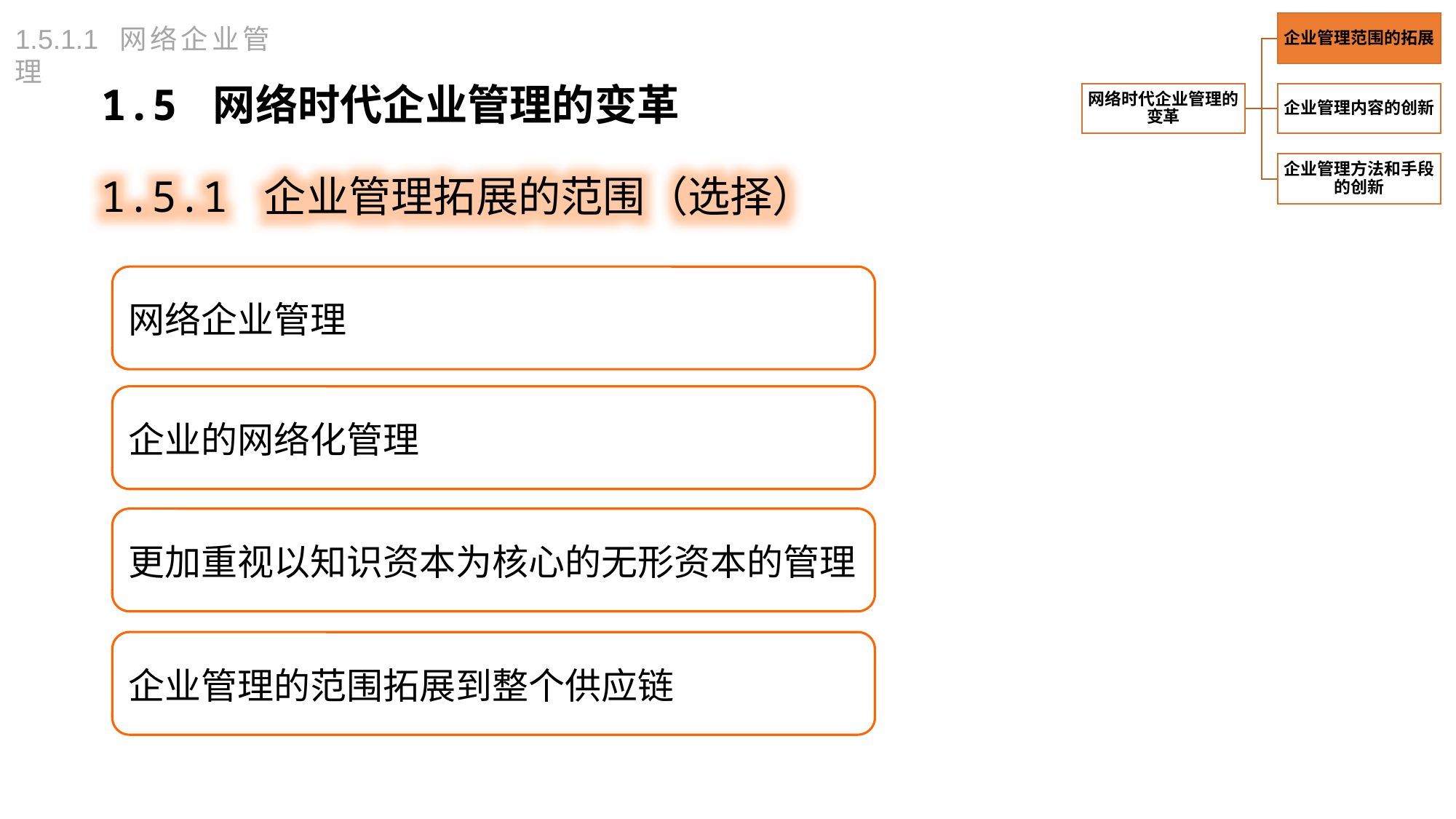

网络时代企业管理的变革
企业管理范围的拓展
企业管理内容的创新
企业管理方法和手段的创新
1.5.1.1 网络企业管理
1.5 网络时代企业管理的变革
1.5.1 企业管理拓展的范围（选择）
网络企业管理
企业的网络化管理
更加重视以知识资本为核心的无形资本的管理
企业管理的范围拓展到整个供应链